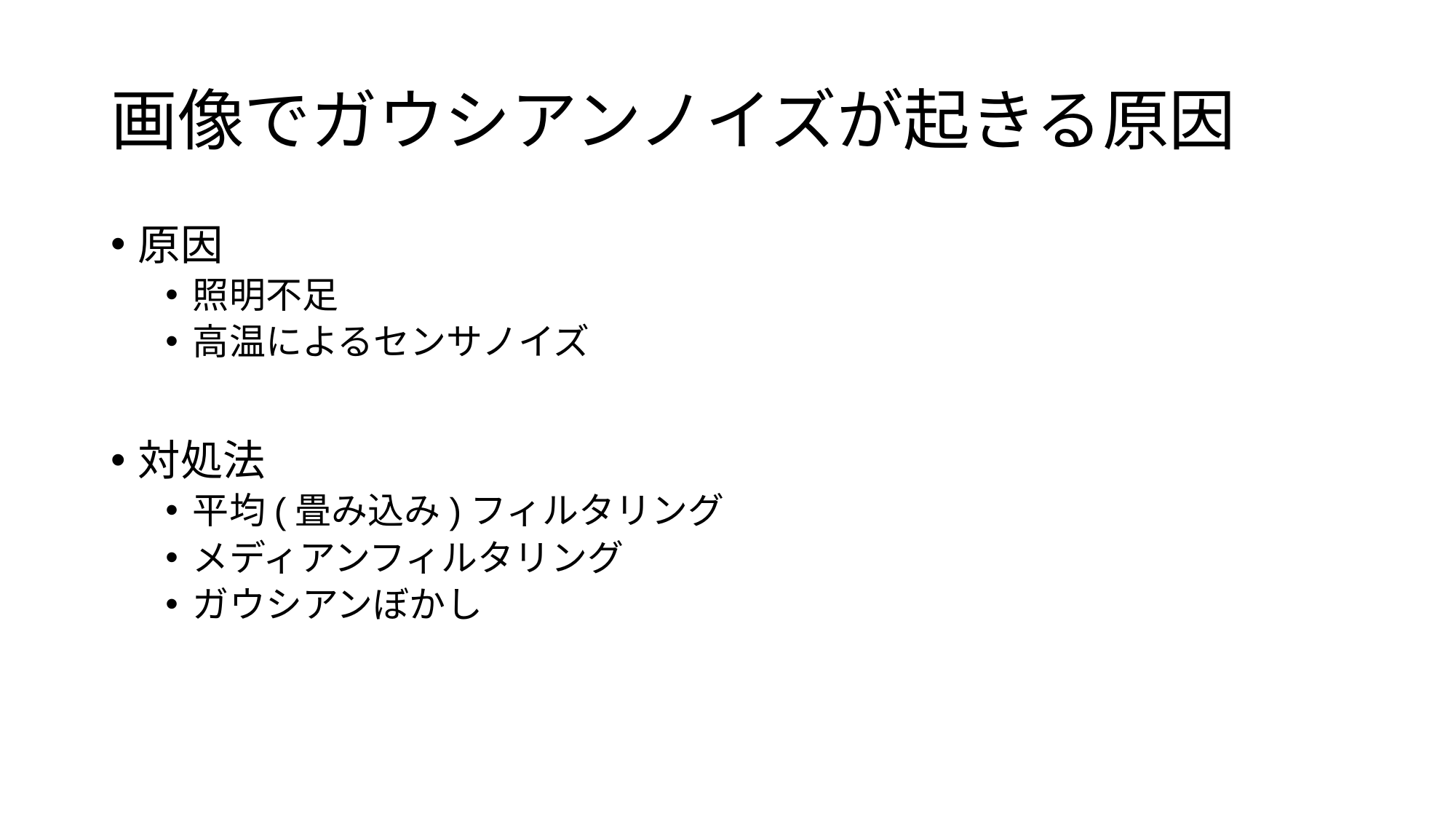

# 画像でガウシアンノイズが起きる原因
原因
照明不足
高温によるセンサノイズ

対処法
平均(畳み込み)フィルタリング
メディアンフィルタリング
ガウシアンぼかし